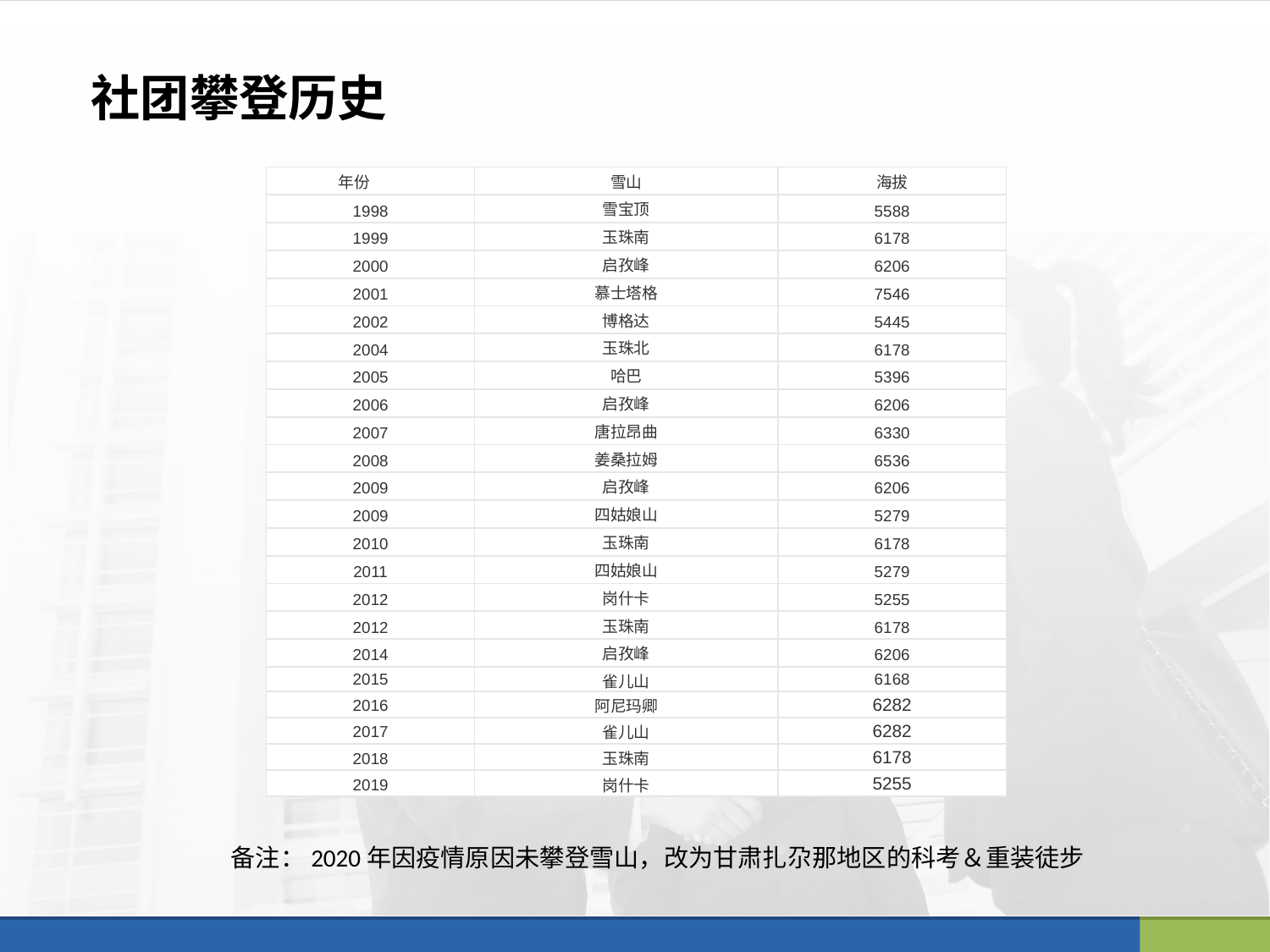

社团攀登历史
| 年份 | 雪山 | 海拔 |
| --- | --- | --- |
| 1998 | 雪宝顶 | 5588 |
| 1999 | 玉珠南 | 6178 |
| 2000 | 启孜峰 | 6206 |
| 2001 | 慕士塔格 | 7546 |
| 2002 | 博格达 | 5445 |
| 2004 | 玉珠北 | 6178 |
| 2005 | 哈巴 | 5396 |
| 2006 | 启孜峰 | 6206 |
| 2007 | 唐拉昂曲 | 6330 |
| 2008 | 姜桑拉姆 | 6536 |
| 2009 | 启孜峰 | 6206 |
| 2009 | 四姑娘山 | 5279 |
| 2010 | 玉珠南 | 6178 |
| 2011 | 四姑娘山 | 5279 |
| 2012 | 岗什卡 | 5255 |
| 2012 | 玉珠南 | 6178 |
| 2014 | 启孜峰 | 6206 |
| 2015 | 雀儿山 | 6168 |
| 2016 | 阿尼玛卿 | 6282 |
| 2017 | 雀儿山 | 6282 |
| 2018 | 玉珠南 | 6178 |
| 2019 | 岗什卡 | 5255 |
备注：2020年因疫情原因未攀登雪山，改为甘肃扎尕那地区的科考＆重装徒步